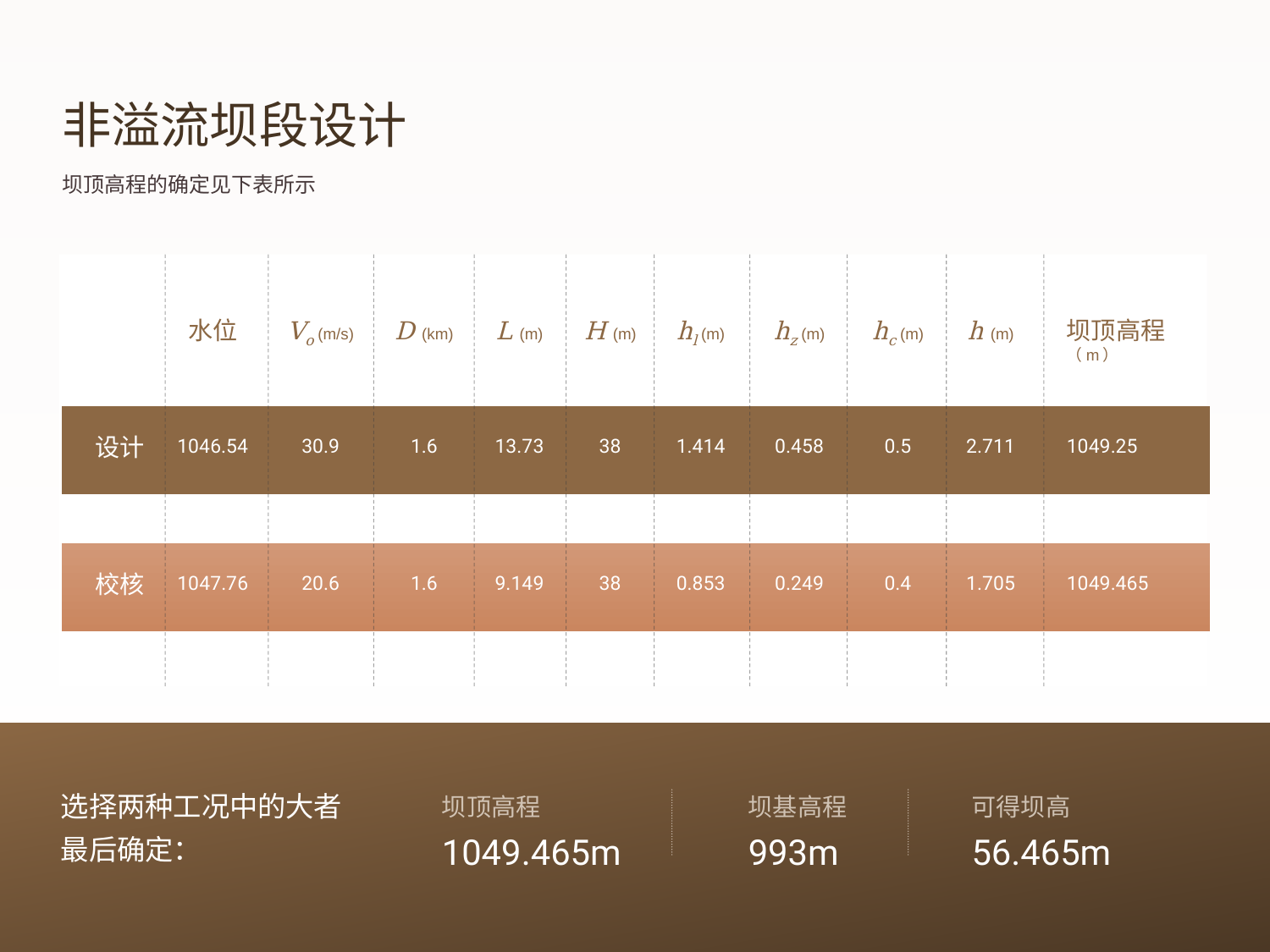

非溢流坝段设计
坝顶高程的确定见下表所示

水位
Vo (m/s)
D (km)
L (m)
H (m)
hl (m)
hz (m)
hc (m)
h (m)
坝顶高程（m）

设计
1046.54
30.9
1.6
13.73
38
1.414
0.458
0.5
2.711
1049.25

校核
1047.76
20.6
1.6
9.149
38
0.853
0.249
0.4
1.705
1049.465

选择两种工况中的大者
最后确定：
坝顶高程1049.465m
坝基高程
993m
可得坝高56.465m